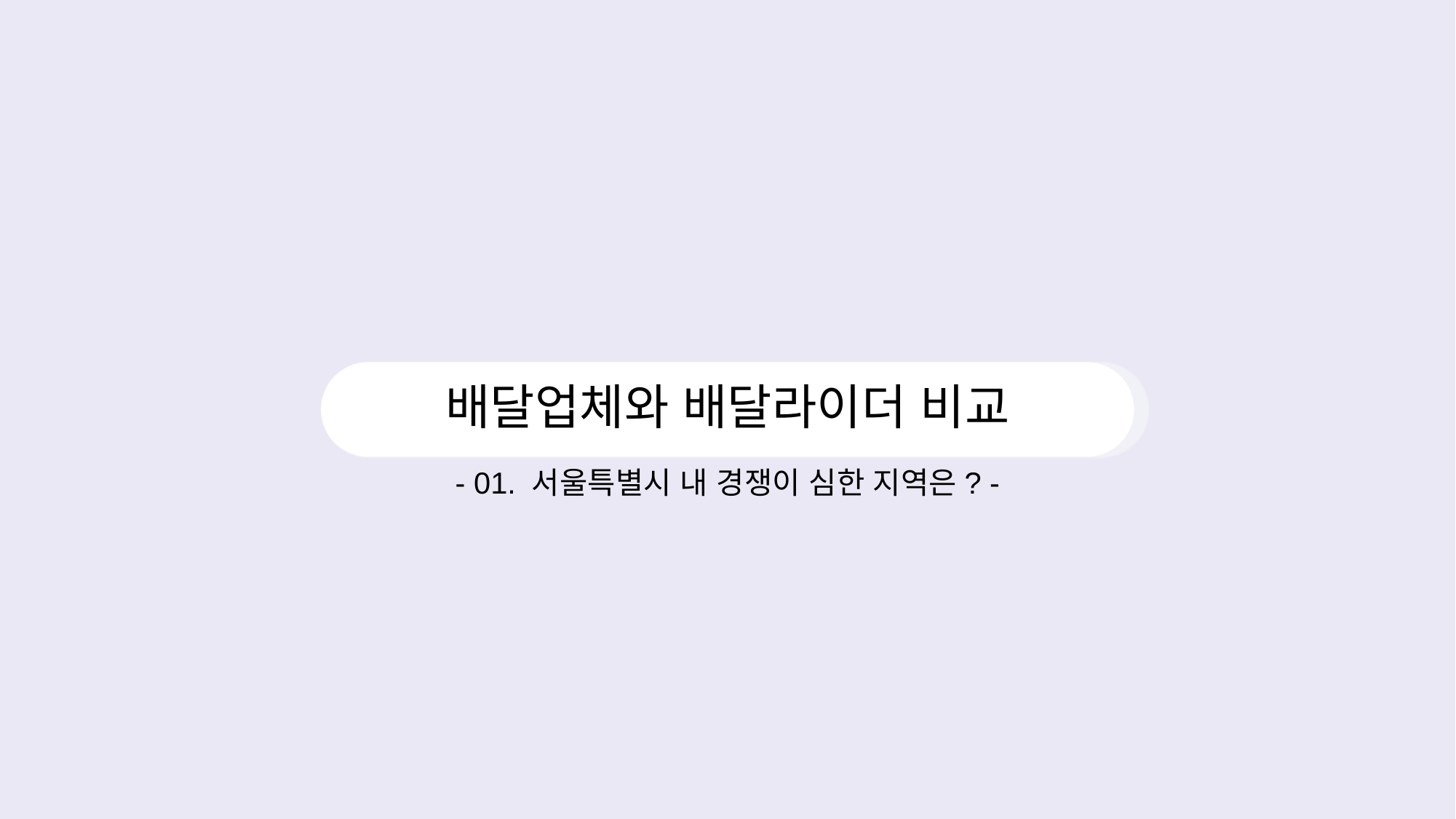

# 배달업체와 배달라이더 비교
- 01. 서울특별시 내 경쟁이 심한 지역은? -